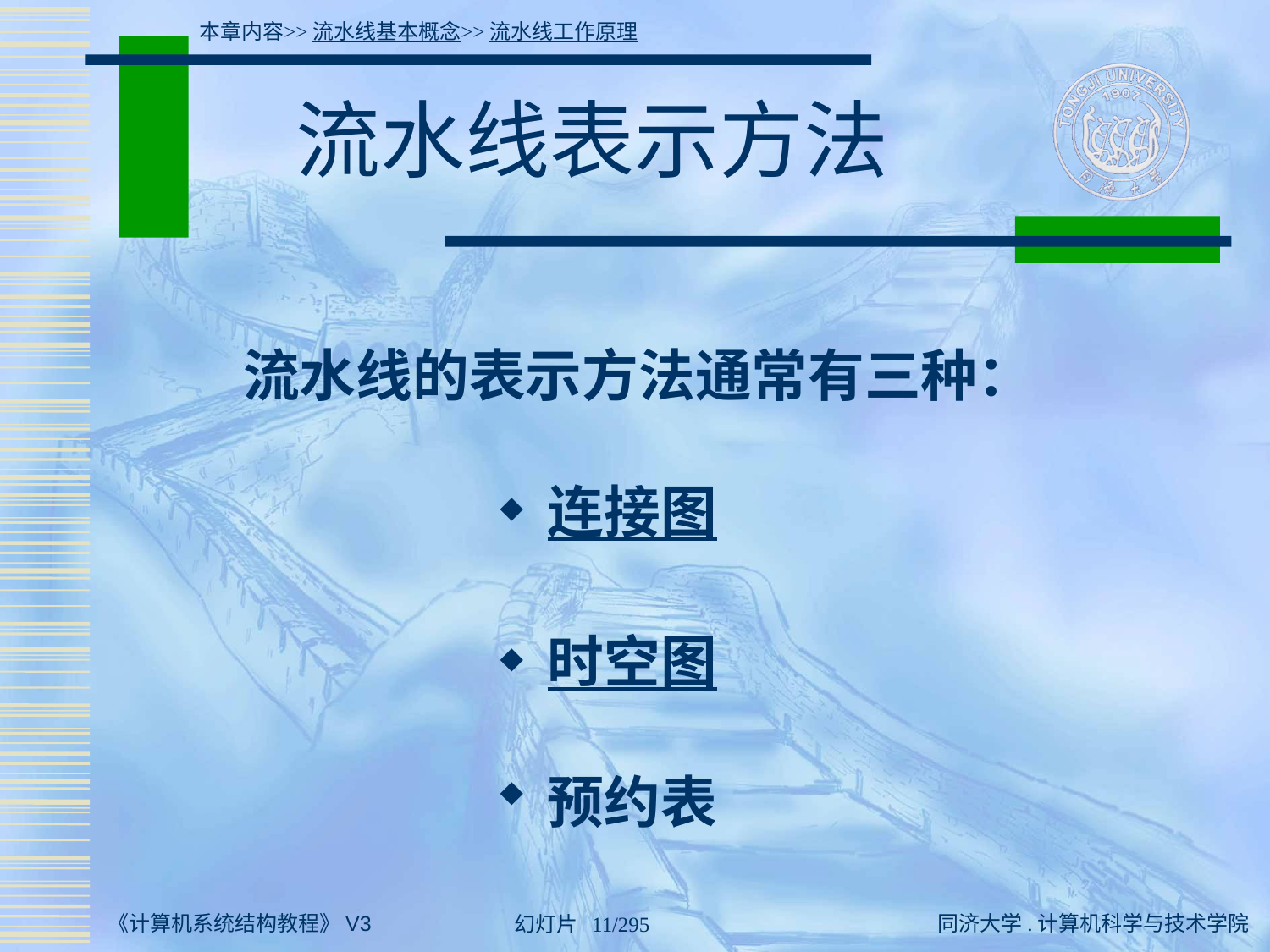

本章内容>>流水线基本概念>>流水线工作原理
# 流水线表示方法
    流水线的表示方法通常有三种：
连接图
时空图
预约表